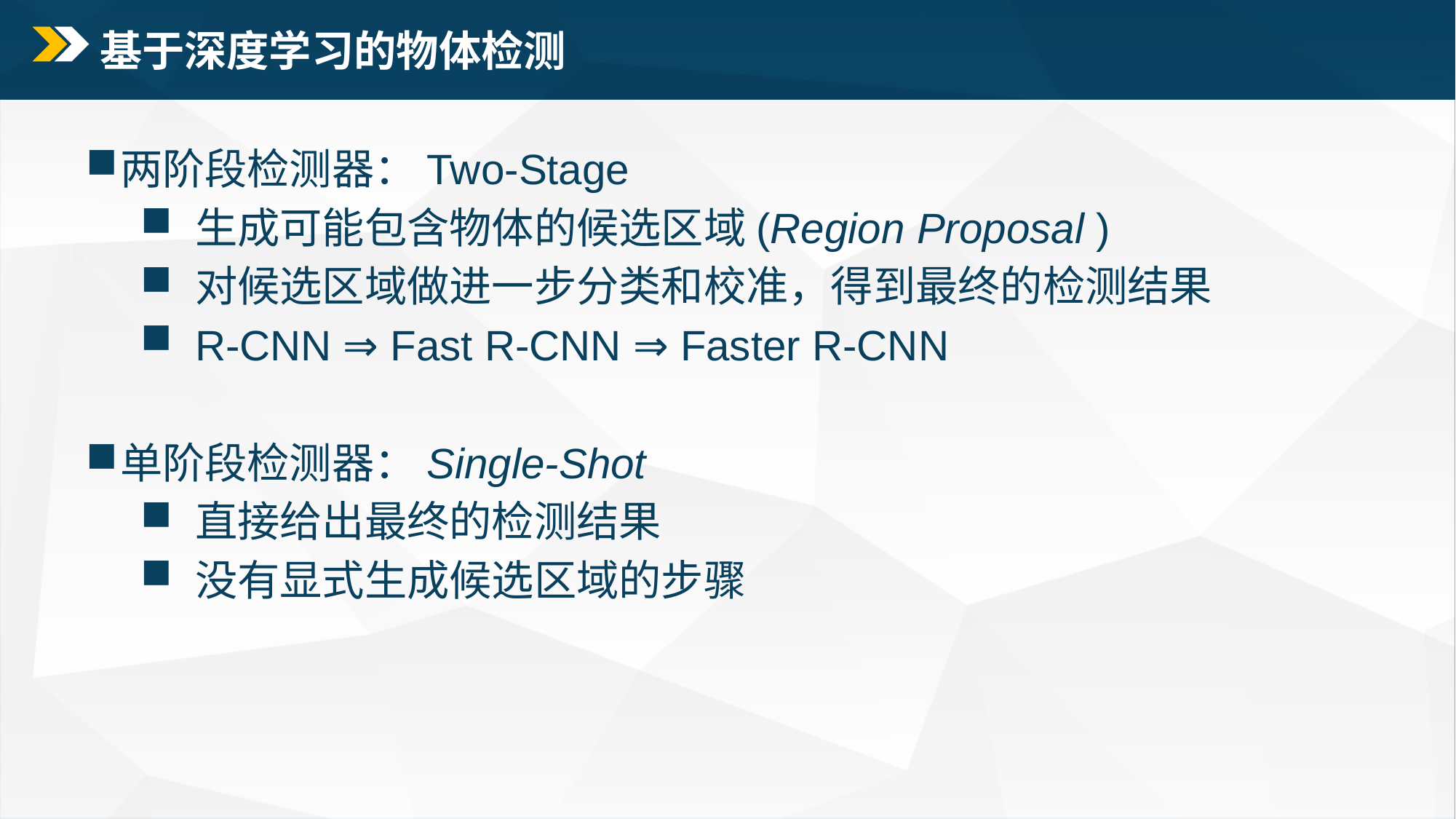

# 基于深度学习的物体检测
两阶段检测器：Two-Stage
生成可能包含物体的候选区域(Region Proposal )
对候选区域做进一步分类和校准，得到最终的检测结果
R-CNN ⇒ Fast R-CNN ⇒ Faster R-CNN

单阶段检测器：Single-Shot
直接给出最终的检测结果
没有显式生成候选区域的步骤